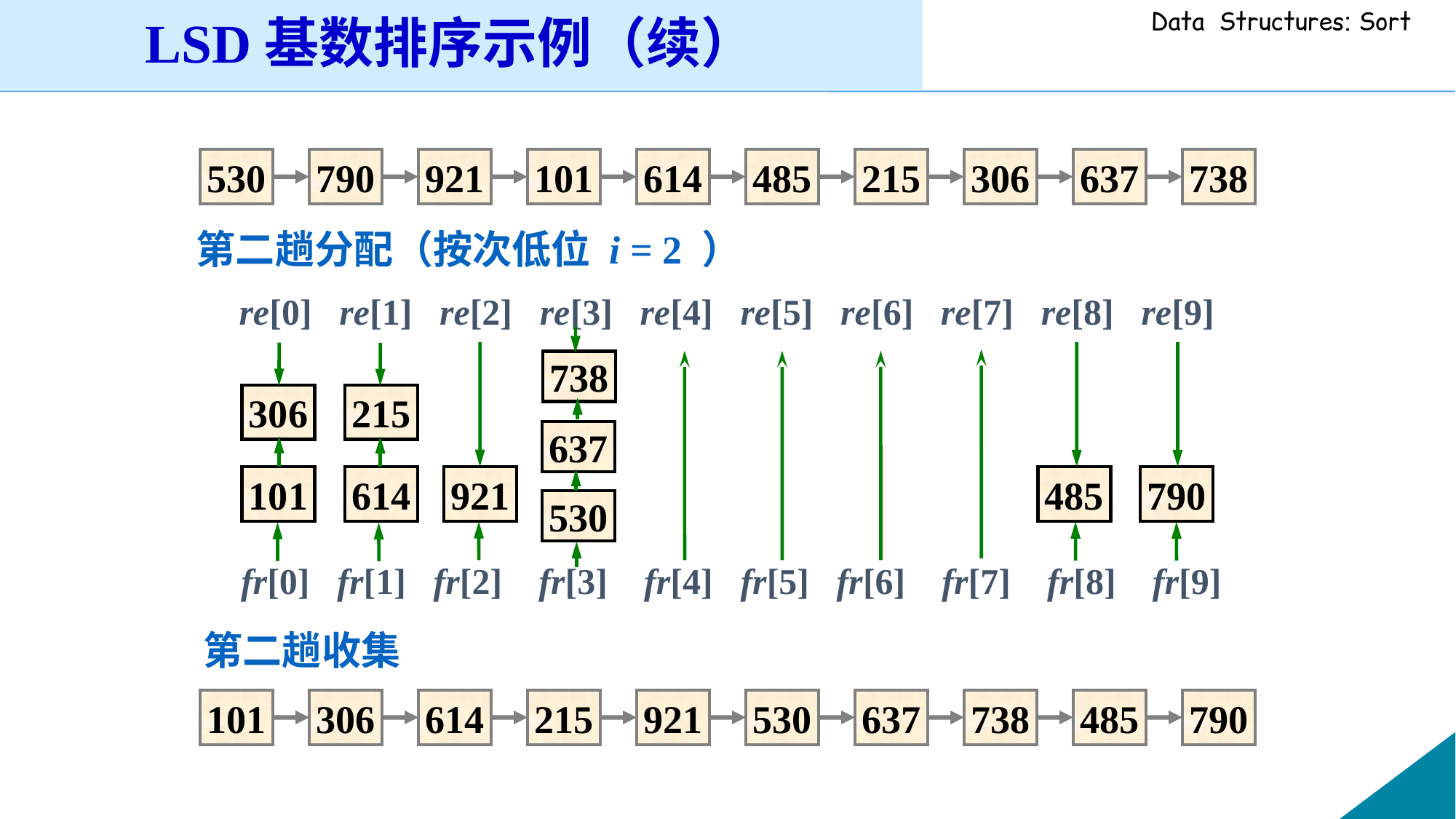

LSD基数排序示例（续）
530
790
921
101
614
485
215
306
637
738

第二趟分配（按次低位 i = 2 ）
re[0]   re[1]   re[2]   re[3]   re[4]   re[5]   re[6]   re[7]   re[8]   re[9]

738
306
215

637

101
614
921
485
790

530

fr[0]   fr[1]   fr[2]    fr[3]    fr[4]   fr[5]   fr[6]    fr[7]    fr[8]    fr[9]
第二趟收集
101
306
614
215
921
530
637
738
485
790